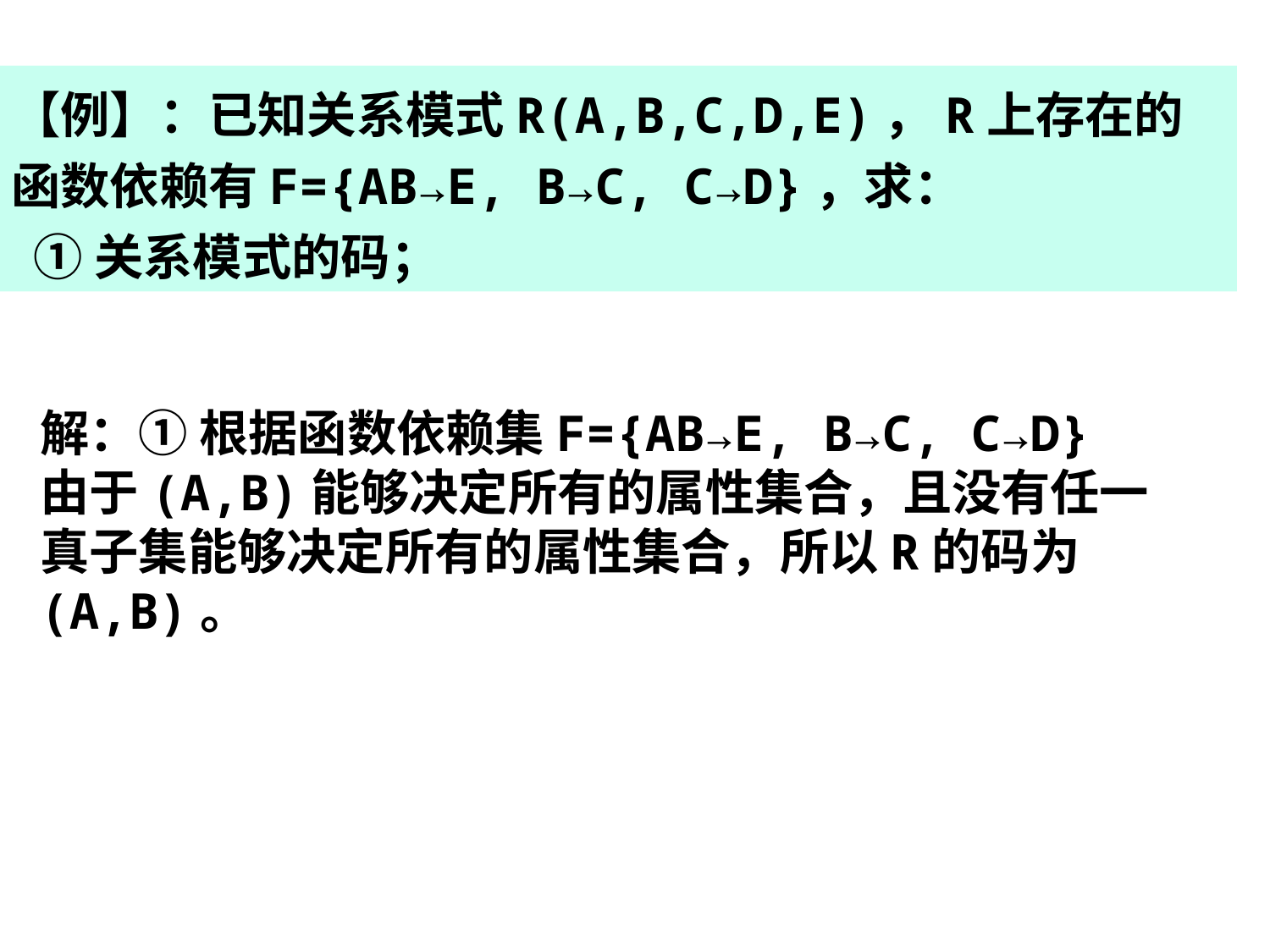

【例】：已知关系模式R(A,B,C,D,E)，R上存在的函数依赖有F={AB→E, B→C, C→D}，求：
  ① 关系模式的码；
解：① 根据函数依赖集F={AB→E, B→C, C→D}
由于(A,B)能够决定所有的属性集合，且没有任一真子集能够决定所有的属性集合，所以R的码为(A,B)。